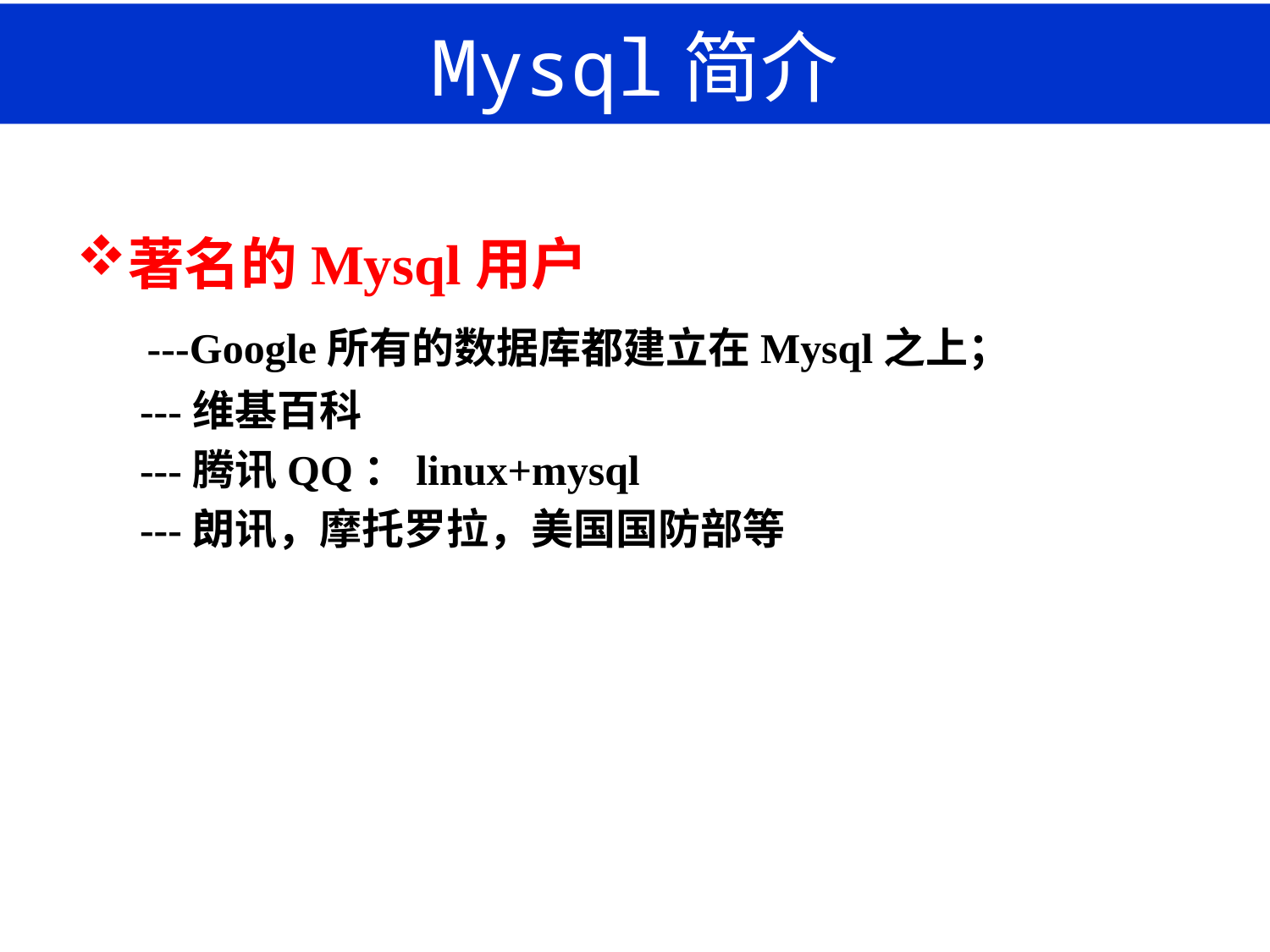

# Mysql简介
著名的Mysql用户
     ---Google所有的数据库都建立在Mysql之上；
      ---维基百科
      ---腾讯QQ：linux+mysql
      ---朗讯，摩托罗拉，美国国防部等